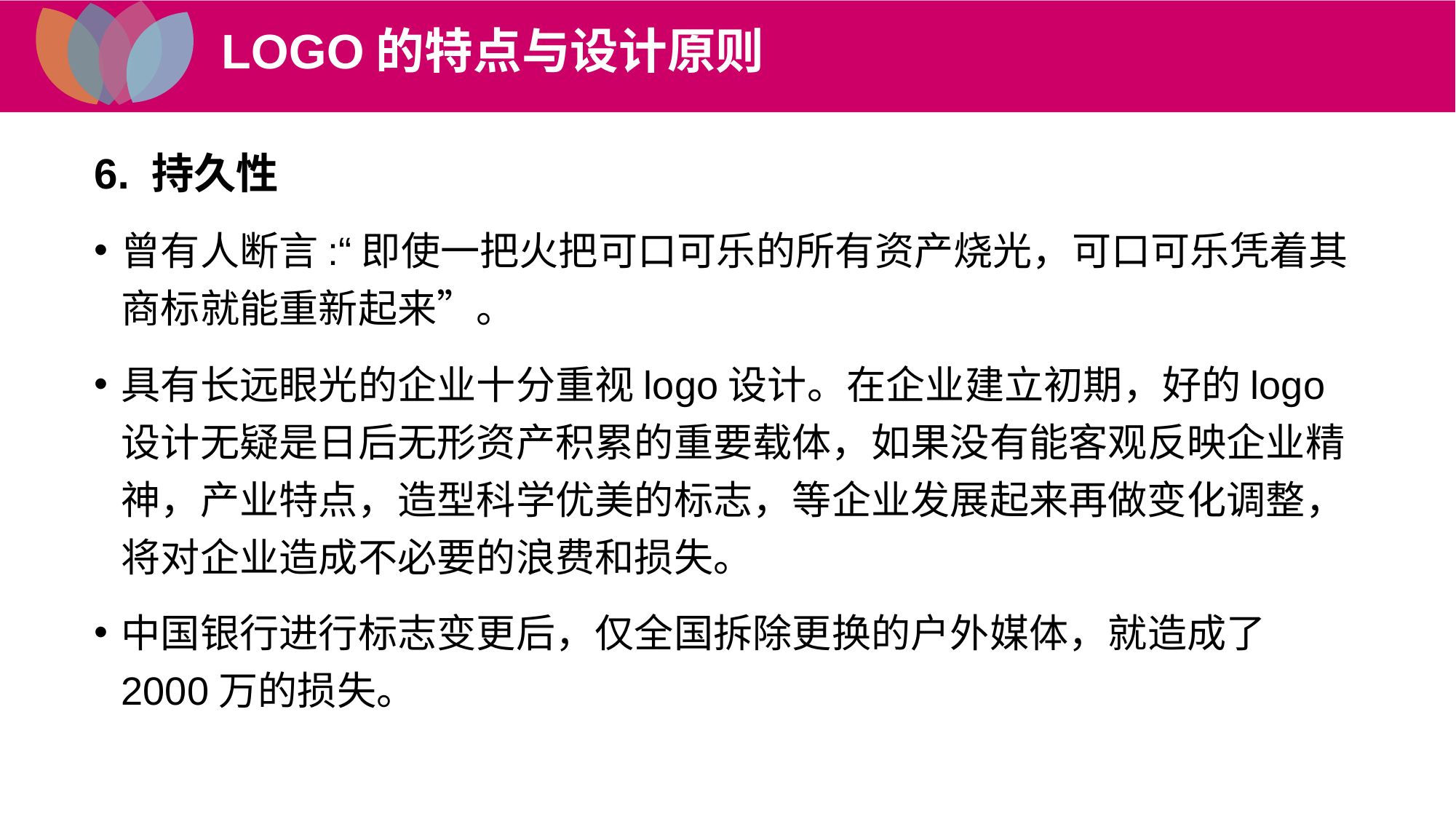

LOGO的特点与设计原则
6. 持久性
曾有人断言:“即使一把火把可口可乐的所有资产烧光，可口可乐凭着其商标就能重新起来”。
具有长远眼光的企业十分重视logo设计。在企业建立初期，好的logo设计无疑是日后无形资产积累的重要载体，如果没有能客观反映企业精神，产业特点，造型科学优美的标志，等企业发展起来再做变化调整，将对企业造成不必要的浪费和损失。
中国银行进行标志变更后，仅全国拆除更换的户外媒体，就造成了2000万的损失。